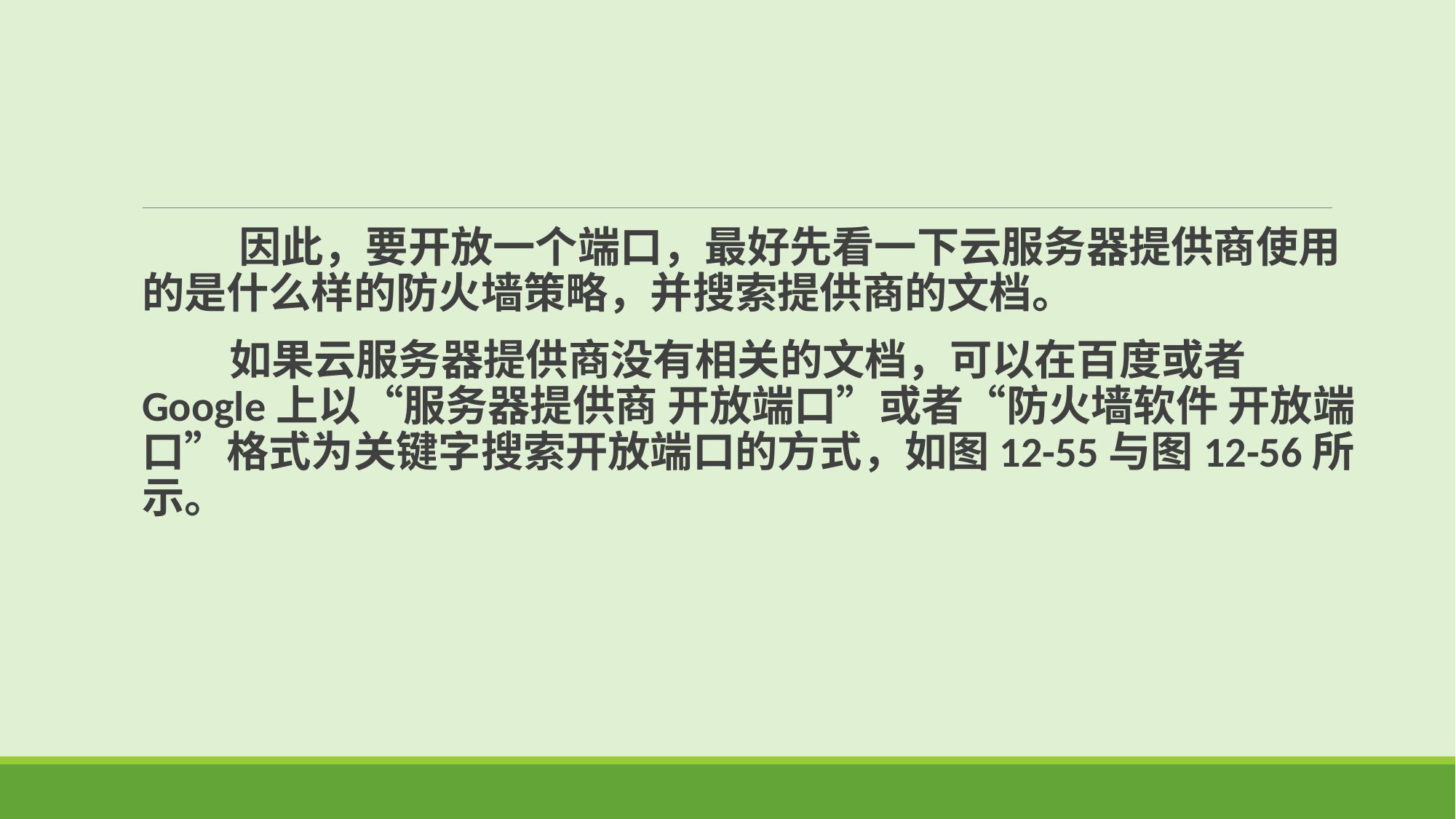

因此，要开放一个端口，最好先看一下云服务器提供商使用的是什么样的防火墙策略，并搜索提供商的文档。
        如果云服务器提供商没有相关的文档，可以在百度或者Google上以“服务器提供商 开放端口”或者“防火墙软件 开放端口”格式为关键字搜索开放端口的方式，如图12-55与图12-56所示。